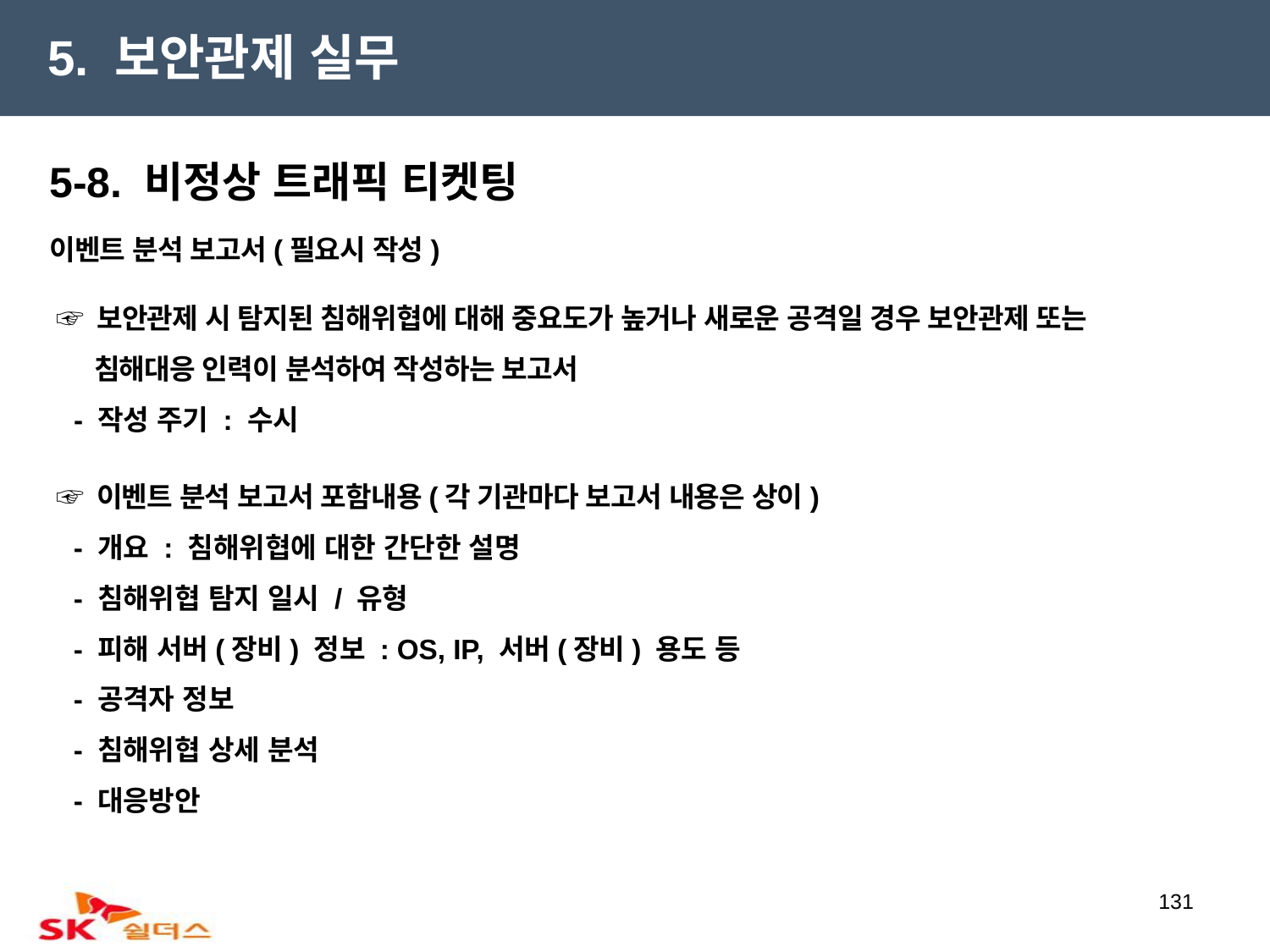

5. 보안관제 실무
5-8. 비정상 트래픽 티켓팅
이벤트 분석 보고서(필요시 작성)
 ☞ 보안관제 시 탐지된 침해위협에 대해 중요도가 높거나 새로운 공격일 경우 보안관제 또는
     침해대응 인력이 분석하여 작성하는 보고서
   - 작성 주기 : 수시
 ☞ 이벤트 분석 보고서 포함내용(각 기관마다 보고서 내용은 상이)
   - 개요 : 침해위협에 대한 간단한 설명
   - 침해위협 탐지 일시 / 유형
   - 피해 서버(장비) 정보 : OS, IP, 서버(장비) 용도 등
   - 공격자 정보
   - 침해위협 상세 분석
   - 대응방안
131